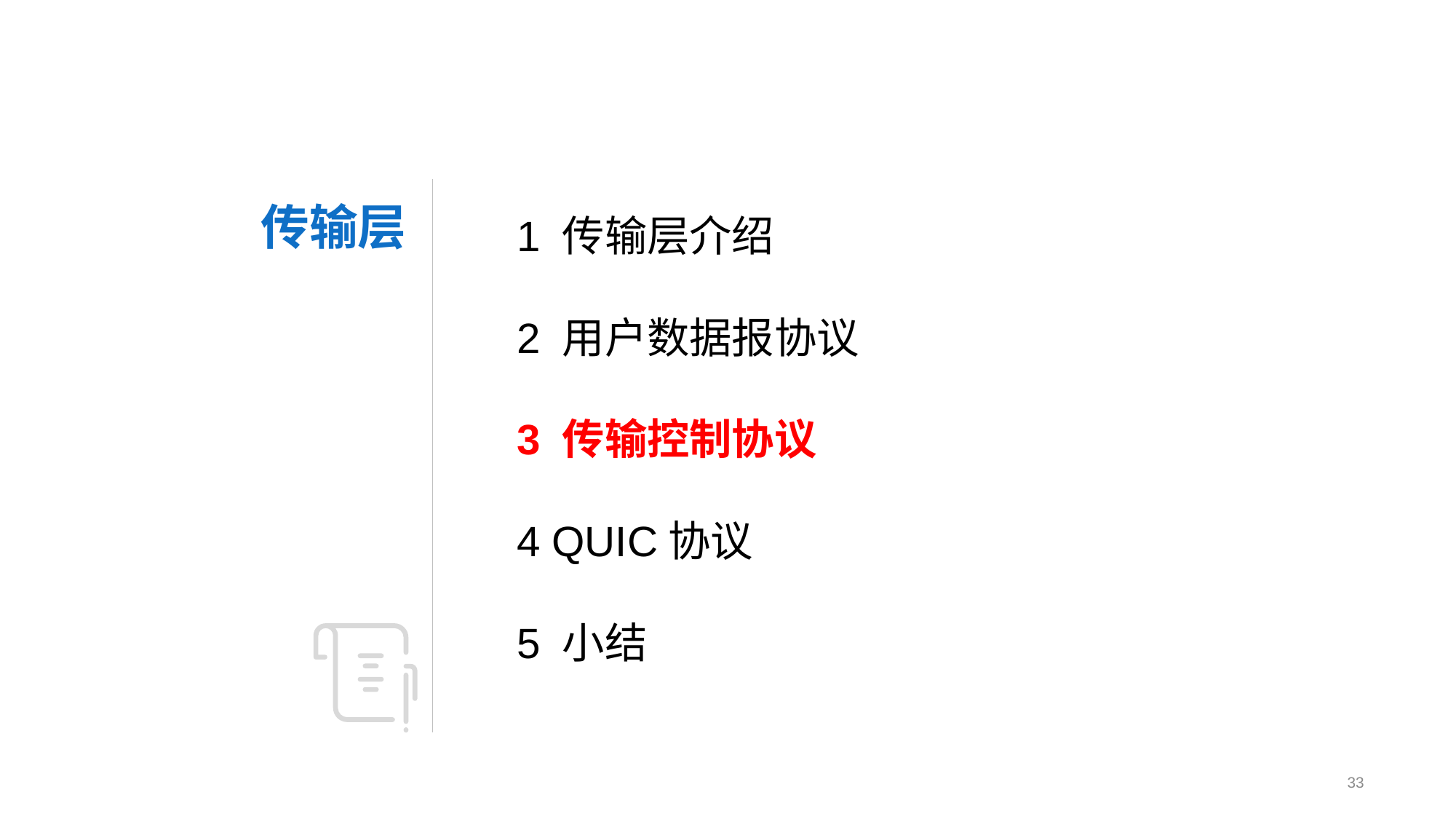

1 传输层介绍
2 用户数据报协议
3 传输控制协议
4 QUIC协议
5 小结

# 传输层
33